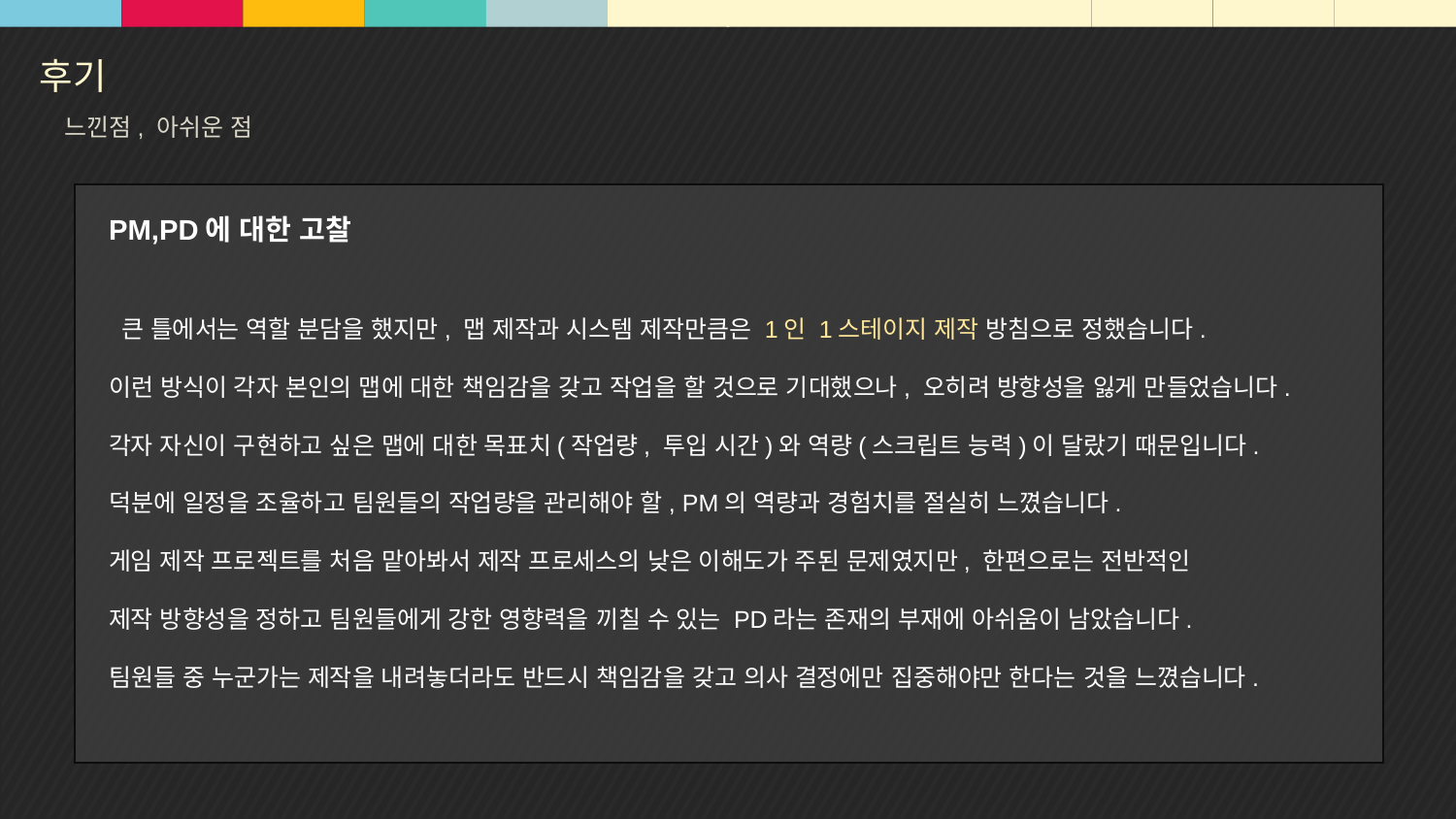

느낀점, 아쉬운 점

PM,PD에 대한 고찰

 큰 틀에서는 역할 분담을 했지만, 맵 제작과 시스템 제작만큼은 1인 1스테이지 제작 방침으로 정했습니다.

이런 방식이 각자 본인의 맵에 대한 책임감을 갖고 작업을 할 것으로 기대했으나, 오히려 방향성을 잃게 만들었습니다.

각자 자신이 구현하고 싶은 맵에 대한 목표치(작업량, 투입 시간)와 역량(스크립트 능력)이 달랐기 때문입니다.

덕분에 일정을 조율하고 팀원들의 작업량을 관리해야 할, PM의 역량과 경험치를 절실히 느꼈습니다.

게임 제작 프로젝트를 처음 맡아봐서 제작 프로세스의 낮은 이해도가 주된 문제였지만, 한편으로는 전반적인

제작 방향성을 정하고 팀원들에게 강한 영향력을 끼칠 수 있는 PD라는 존재의 부재에 아쉬움이 남았습니다.

팀원들 중 누군가는 제작을 내려놓더라도 반드시 책임감을 갖고 의사 결정에만 집중해야만 한다는 것을 느꼈습니다.